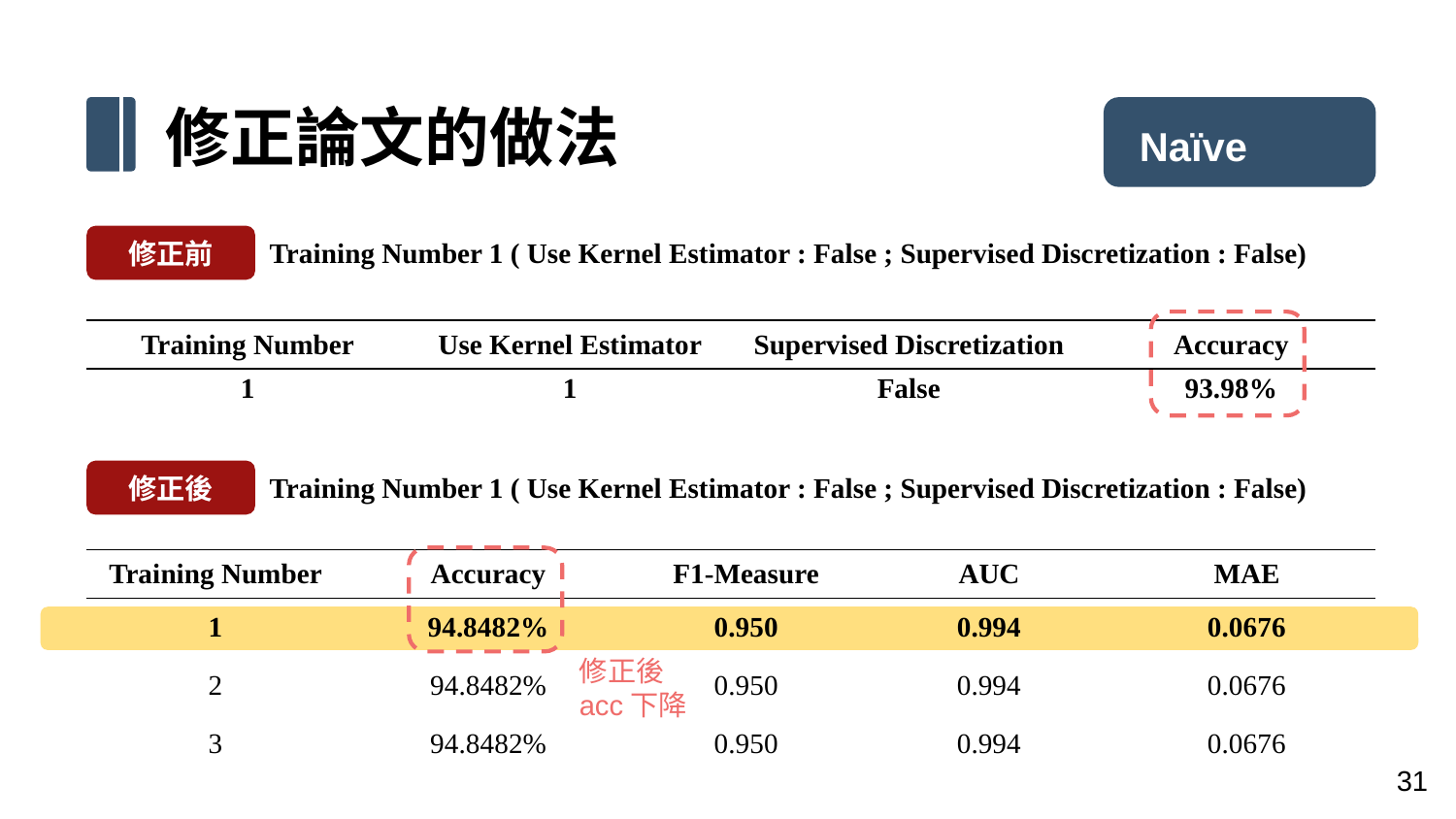

修正論文的做法                                       Naïve Bayes

修正前
Training Number 1 ( Use Kernel Estimator : False ; Supervised Discretization : False)

| Training Number | Use Kernel Estimator | Supervised Discretization | Accuracy |
| --- | --- | --- | --- |
| 1 | 1 | False | 93.98% |
修正後
Training Number 1 ( Use Kernel Estimator : False ; Supervised Discretization : False)

| Training Number | Accuracy | F1-Measure | AUC | MAE |
| --- | --- | --- | --- | --- |
| 1 | 94.8482% | 0.950 | 0.994 | 0.0676 |
| 2 | 94.8482% | 0.950 | 0.994 | 0.0676 |
| 3 | 94.8482% | 0.950 | 0.994 | 0.0676 |

修正後
acc下降
31